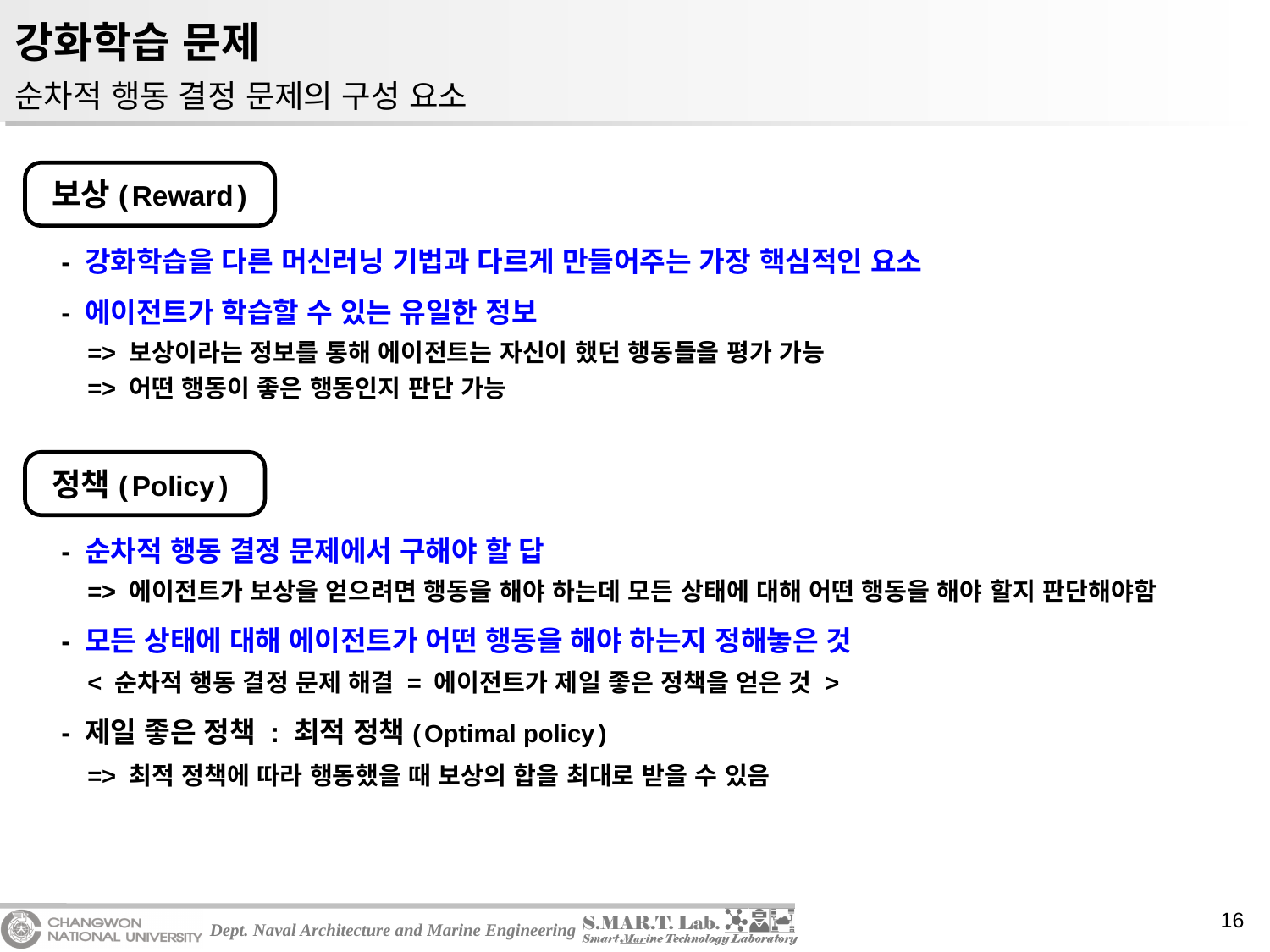

# 강화학습 문제
순차적 행동 결정 문제의 구성 요소

보상 ( Reward )
- 강화학습을 다른 머신러닝 기법과 다르게 만들어주는 가장 핵심적인 요소
- 에이전트가 학습할 수 있는 유일한 정보
=> 보상이라는 정보를 통해 에이전트는 자신이 했던 행동들을 평가 가능
=> 어떤 행동이 좋은 행동인지 판단 가능

정책 ( Policy )
- 순차적 행동 결정 문제에서 구해야 할 답
=> 에이전트가 보상을 얻으려면 행동을 해야 하는데 모든 상태에 대해 어떤 행동을 해야 할지 판단해야함
- 모든 상태에 대해 에이전트가 어떤 행동을 해야 하는지 정해놓은 것
< 순차적 행동 결정 문제 해결 = 에이전트가 제일 좋은 정책을 얻은 것 >
- 제일 좋은 정책 : 최적 정책 ( Optimal policy )
=> 최적 정책에 따라 행동했을 때 보상의 합을 최대로 받을 수 있음
16